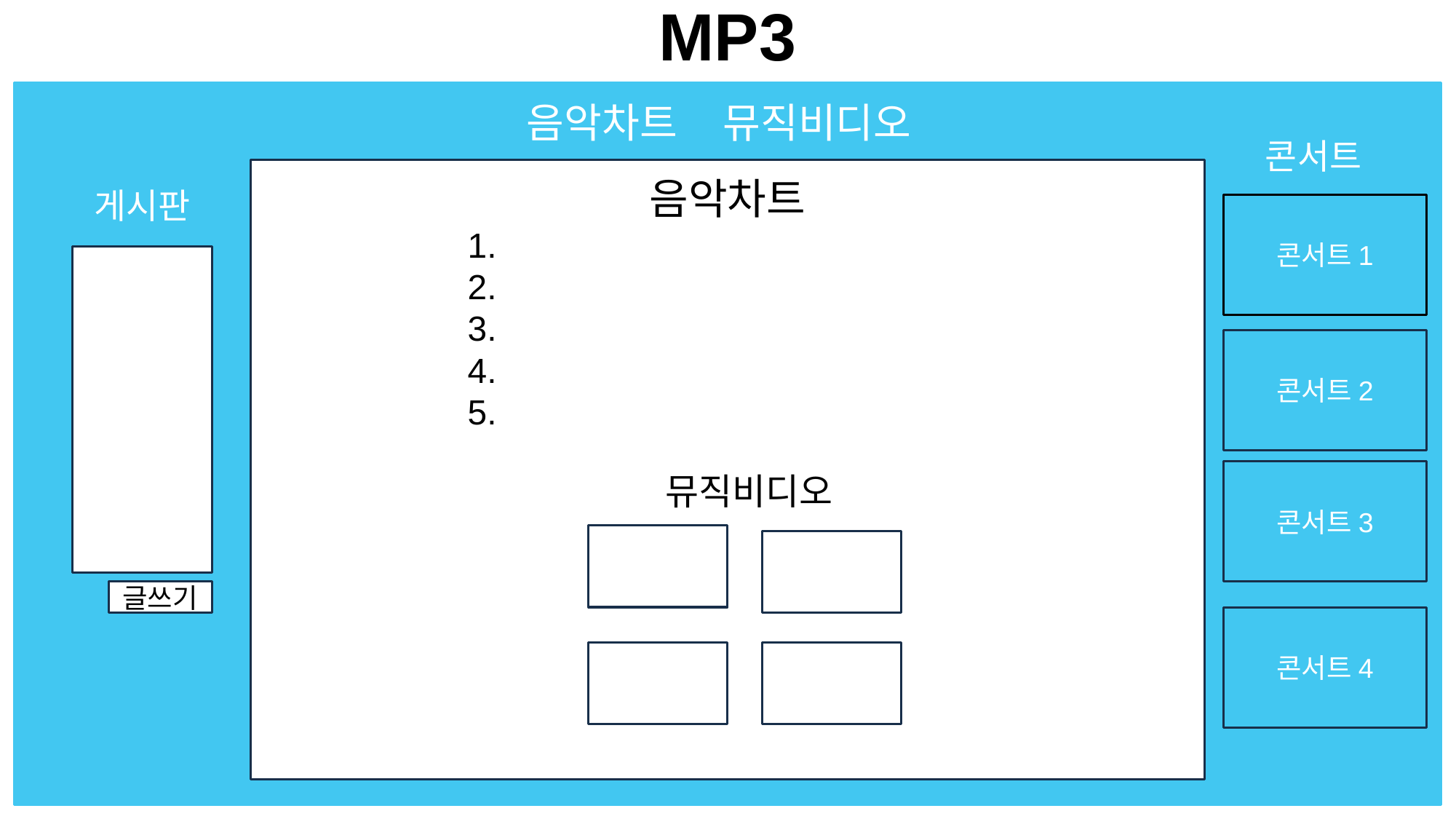

# MP3

음악차트    뮤직비디오
콘서트

게시판

음악차트
1.
2.
3.
4.
5.
콘서트1

콘서트2
뮤직비디오

콘서트3

글쓰기
콘서트4